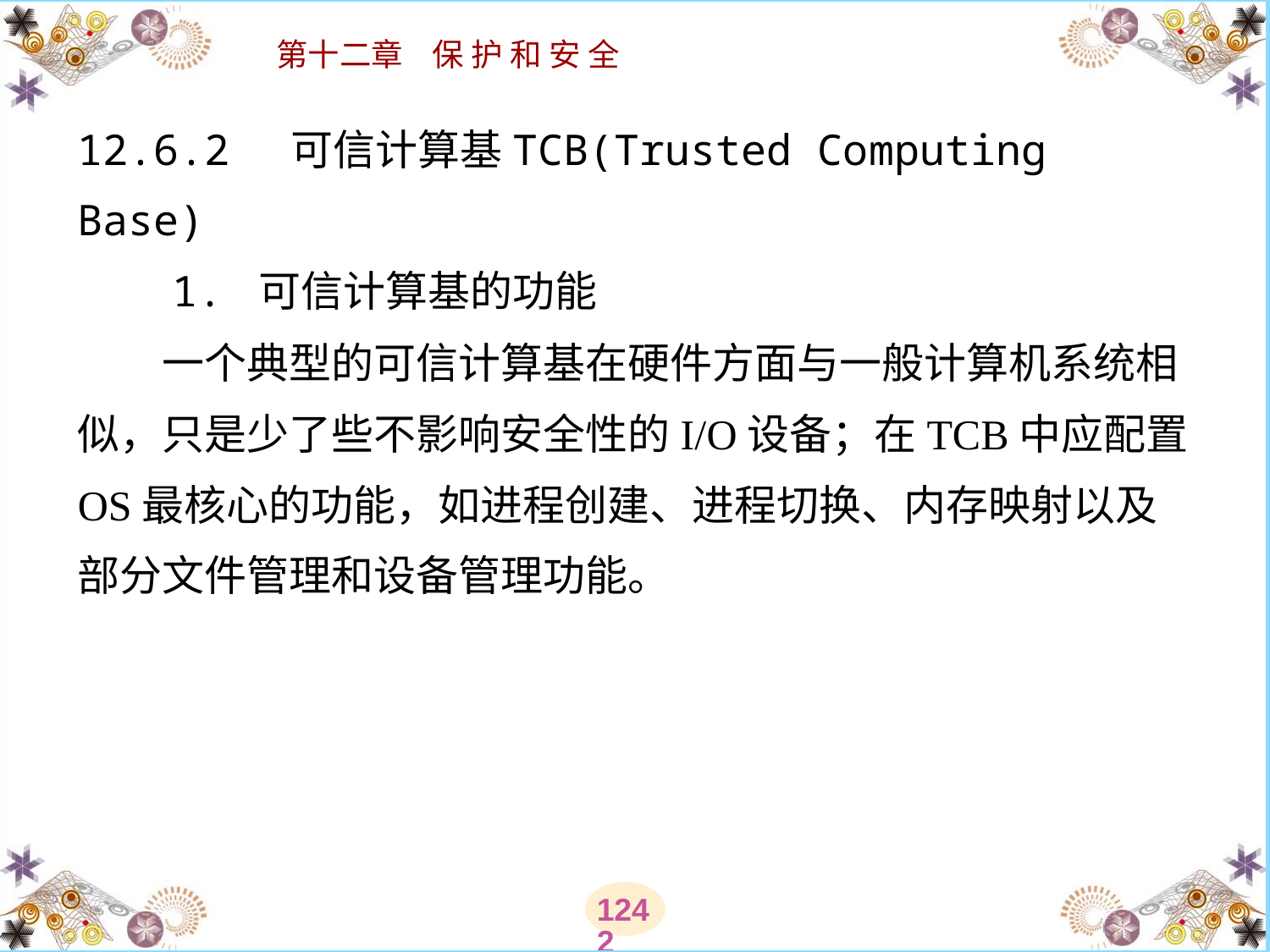

# 12.6.2  可信计算基TCB(Trusted Computing Base) 　　1. 可信计算基的功能 　　一个典型的可信计算基在硬件方面与一般计算机系统相似，只是少了些不影响安全性的I/O设备；在TCB中应配置OS最核心的功能，如进程创建、进程切换、内存映射以及部分文件管理和设备管理功能。